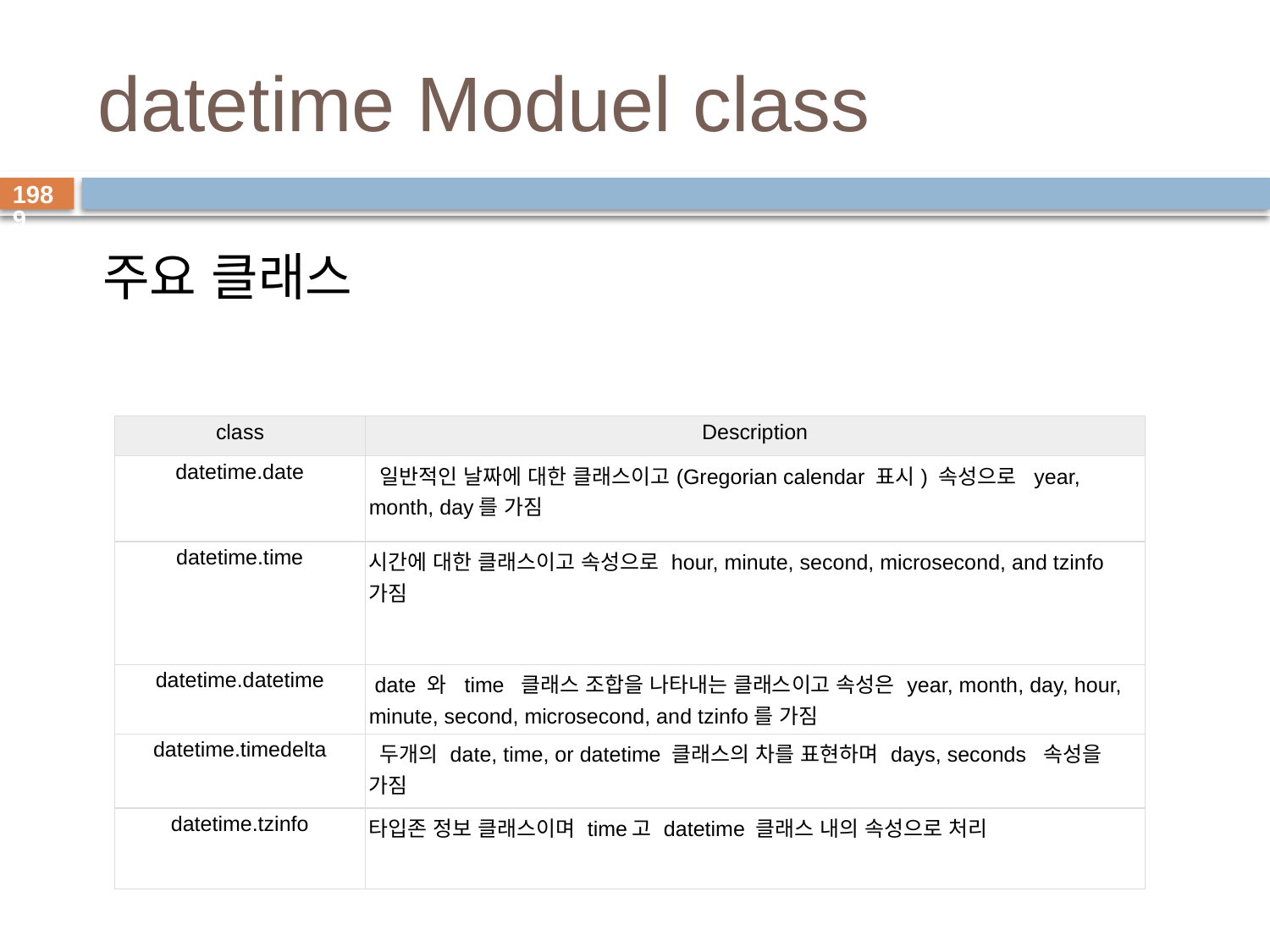

# datetime Moduel class
1989
 주요 클래스
| class | Description |
| --- | --- |
| datetime.date | 일반적인 날짜에 대한 클래스이고(Gregorian calendar 표시) 속성으로 year, month, day를 가짐 |
| datetime.time | 시간에 대한 클래스이고 속성으로 hour, minute, second, microsecond, and tzinfo 가짐 |
| datetime.datetime | date 와 time 클래스 조합을 나타내는 클래스이고 속성은 year, month, day, hour, minute, second, microsecond, and tzinfo를 가짐 |
| datetime.timedelta | 두개의 date, time, or datetime 클래스의 차를 표현하며 days, seconds 속성을 가짐 |
| datetime.tzinfo | 타입존 정보 클래스이며 time고 datetime 클래스 내의 속성으로 처리 |